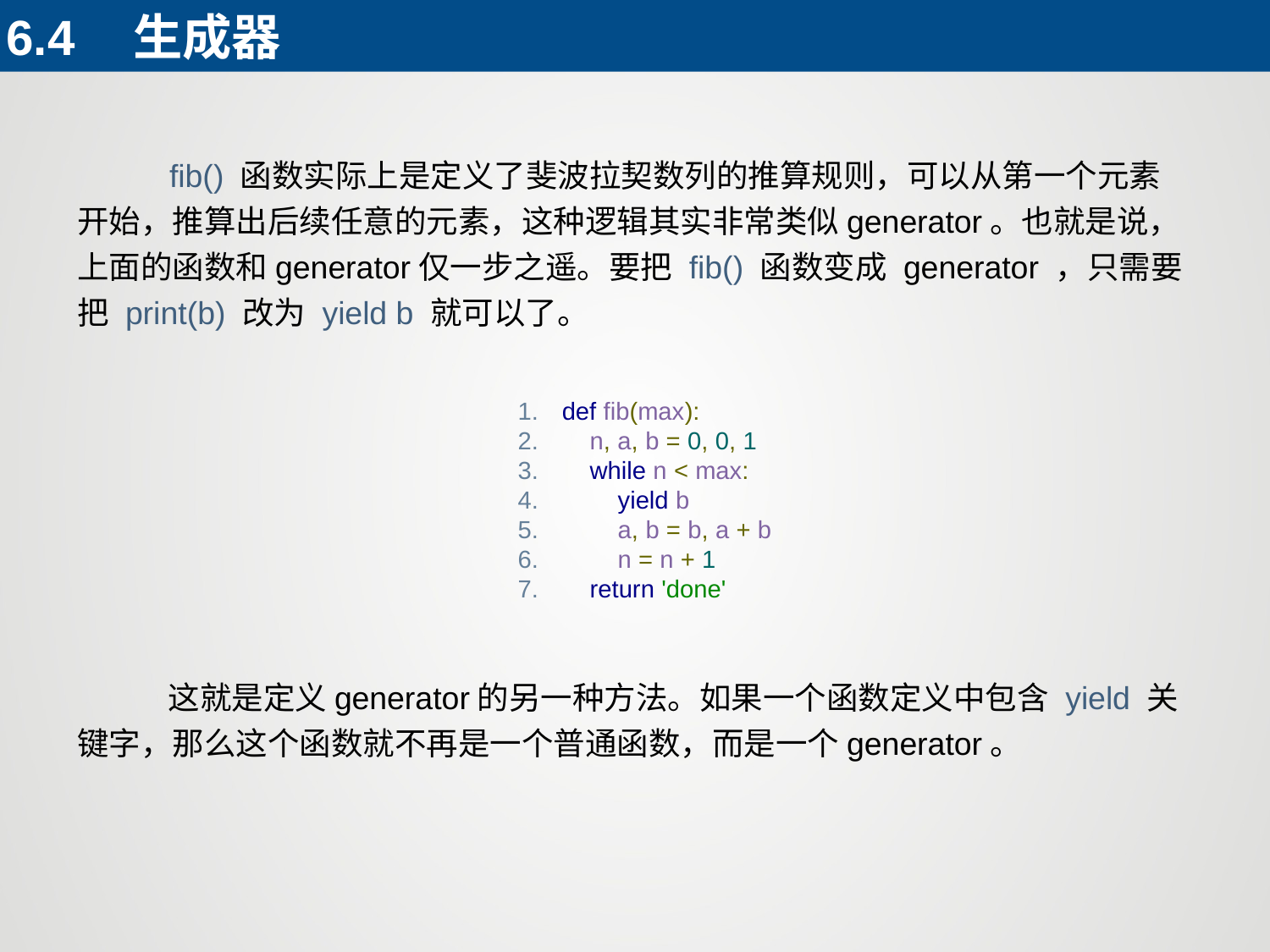

6.4	生成器
     fib() 函数实际上是定义了斐波拉契数列的推算规则，可以从第一个元素开始，推算出后续任意的元素，这种逻辑其实非常类似generator。也就是说，上面的函数和generator仅一步之遥。要把 fib() 函数变成 generator ，只需要把 print(b) 改为 yield b 就可以了。
def fib(max):
    n, a, b = 0, 0, 1
    while n < max:
        yield b
        a, b = b, a + b
        n = n + 1
    return 'done'
    这就是定义generator的另一种方法。如果一个函数定义中包含 yield 关键字，那么这个函数就不再是一个普通函数，而是一个generator。